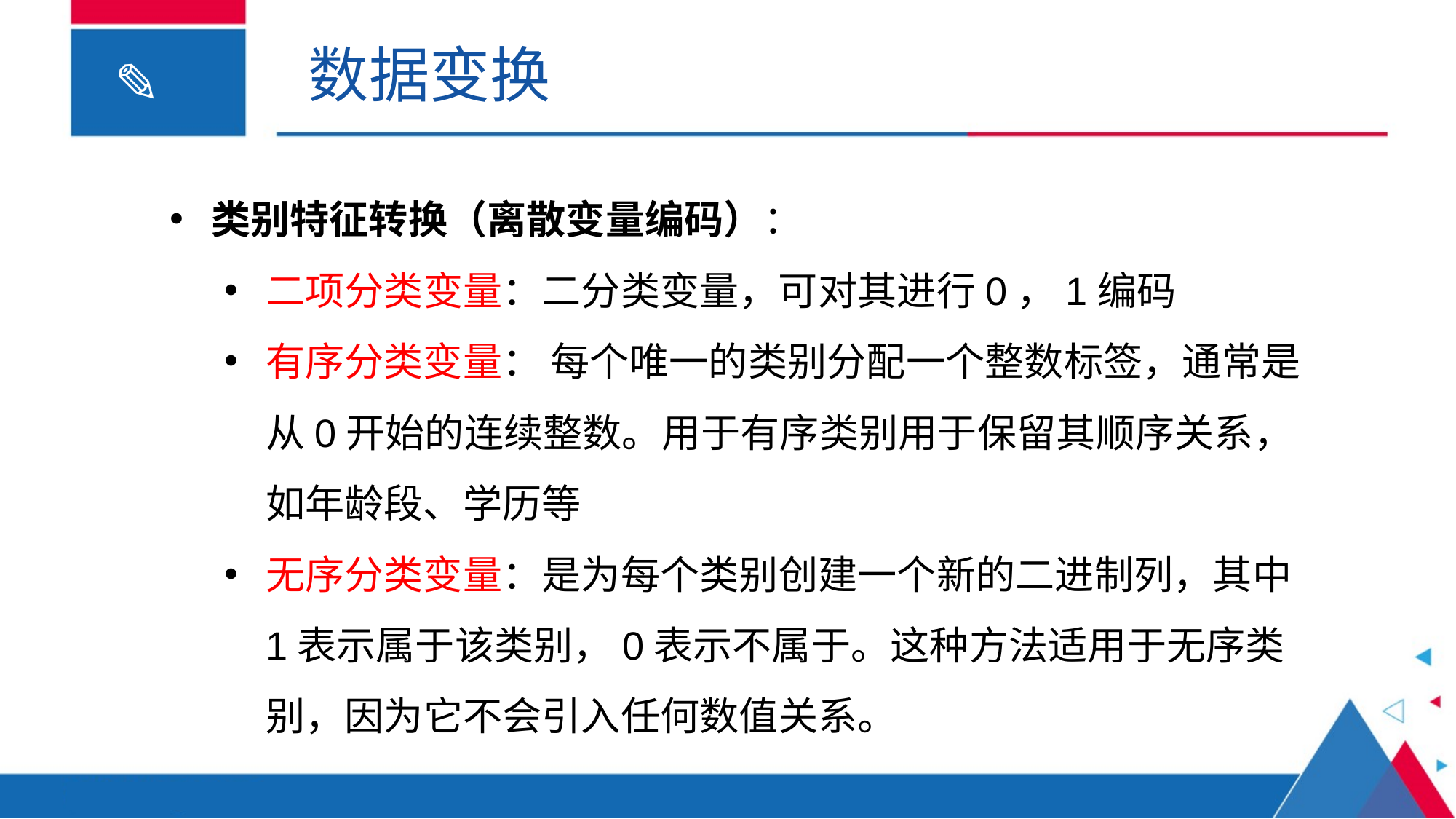

数据变换
类别特征转换（离散变量编码）：
二项分类变量：二分类变量，可对其进行0，1编码
有序分类变量： 每个唯一的类别分配一个整数标签，通常是从0开始的连续整数。用于有序类别用于保留其顺序关系，如年龄段、学历等
无序分类变量：是为每个类别创建一个新的二进制列，其中1表示属于该类别，0表示不属于。这种方法适用于无序类别，因为它不会引入任何数值关系。